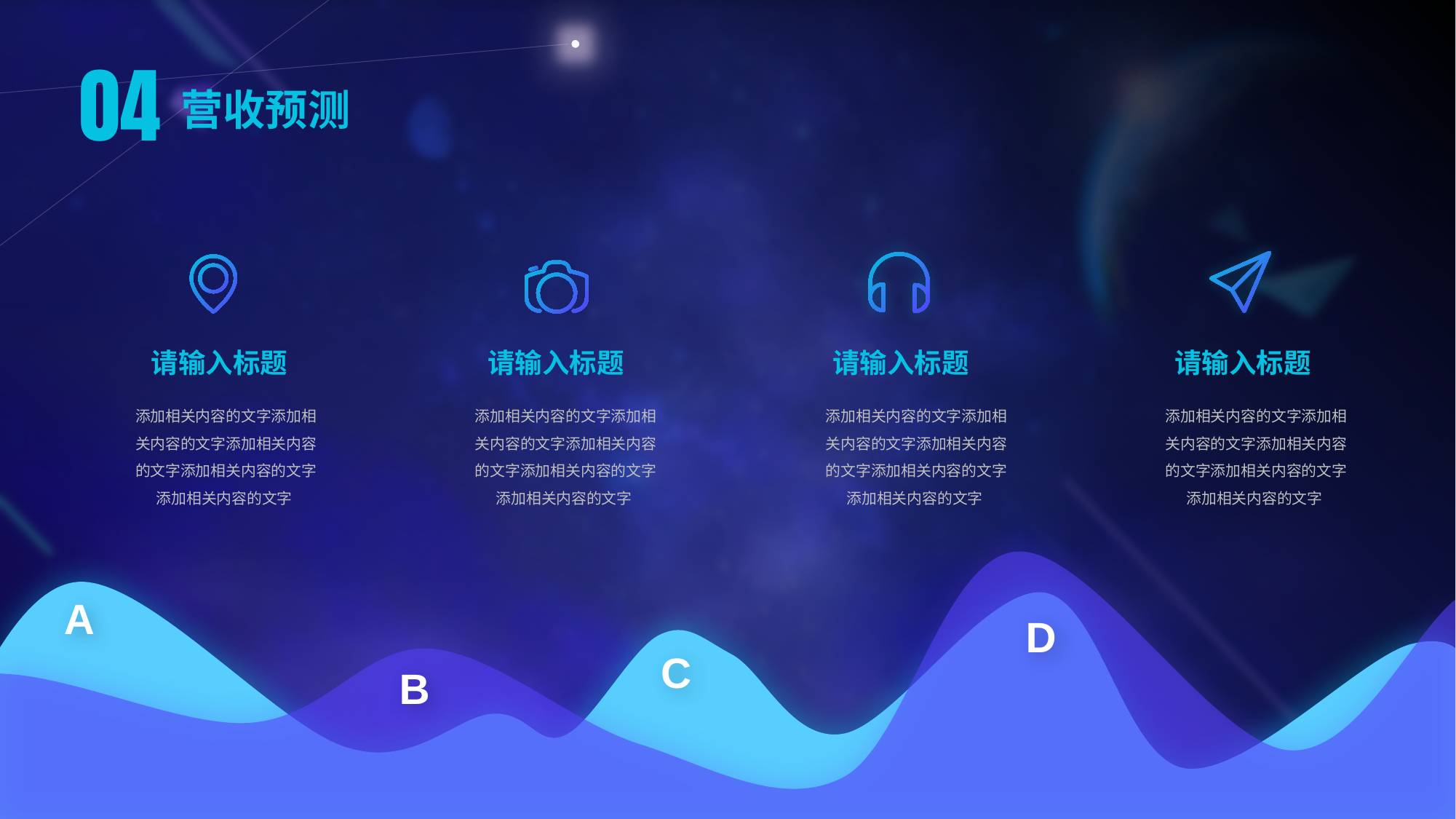

04
营收预测

请输入标题
请输入标题
请输入标题
请输入标题
添加相关内容的文字添加相关内容的文字添加相关内容的文字添加相关内容的文字添加相关内容的文字
添加相关内容的文字添加相关内容的文字添加相关内容的文字添加相关内容的文字添加相关内容的文字
添加相关内容的文字添加相关内容的文字添加相关内容的文字添加相关内容的文字添加相关内容的文字
添加相关内容的文字添加相关内容的文字添加相关内容的文字添加相关内容的文字添加相关内容的文字

A
D
C
B